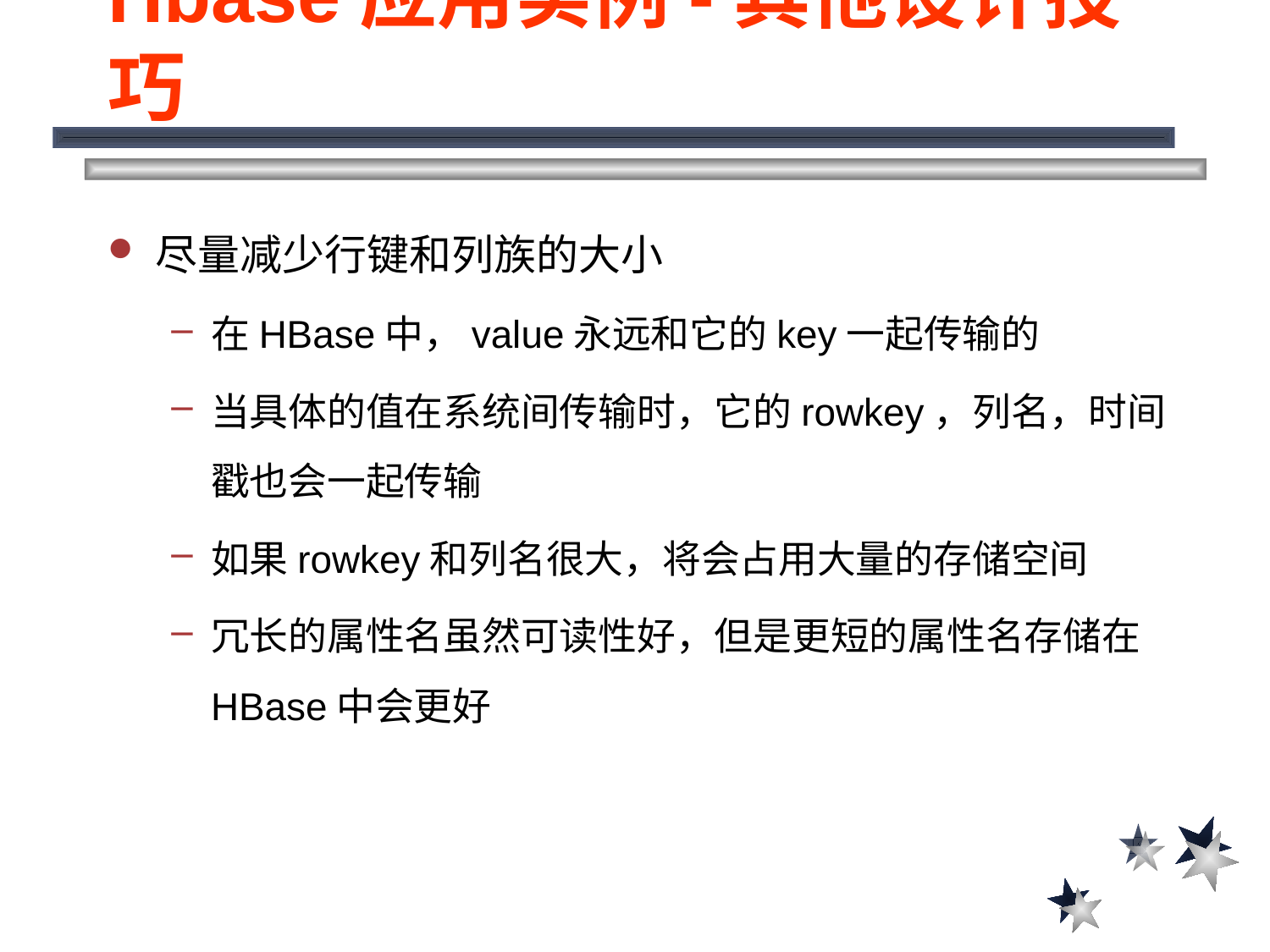

Hbase应用实例-其他设计技巧
尽量减少行键和列族的大小
在HBase中，value永远和它的key一起传输的
当具体的值在系统间传输时，它的rowkey，列名，时间戳也会一起传输
如果rowkey和列名很大，将会占用大量的存储空间
冗长的属性名虽然可读性好，但是更短的属性名存储在HBase中会更好